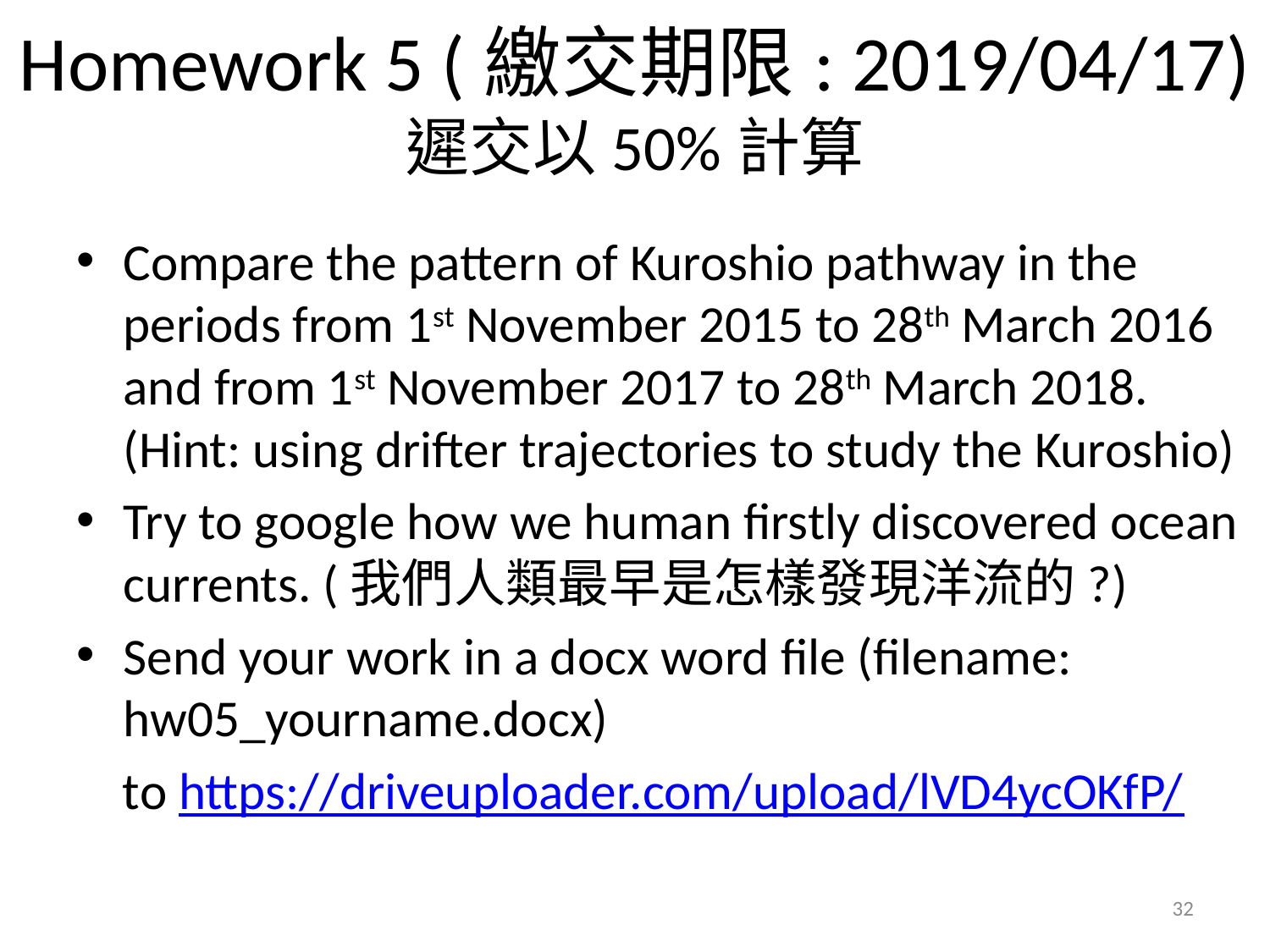

# Homework 5 (繳交期限: 2019/04/17) 遲交以50%計算
Compare the pattern of Kuroshio pathway in the periods from 1st November 2015 to 28th March 2016 and from 1st November 2017 to 28th March 2018. (Hint: using drifter trajectories to study the Kuroshio)
Try to google how we human firstly discovered ocean currents. (我們人類最早是怎樣發現洋流的?)
Send your work in a docx word file (filename: hw05_yourname.docx)
    to https://driveuploader.com/upload/lVD4ycOKfP/

32